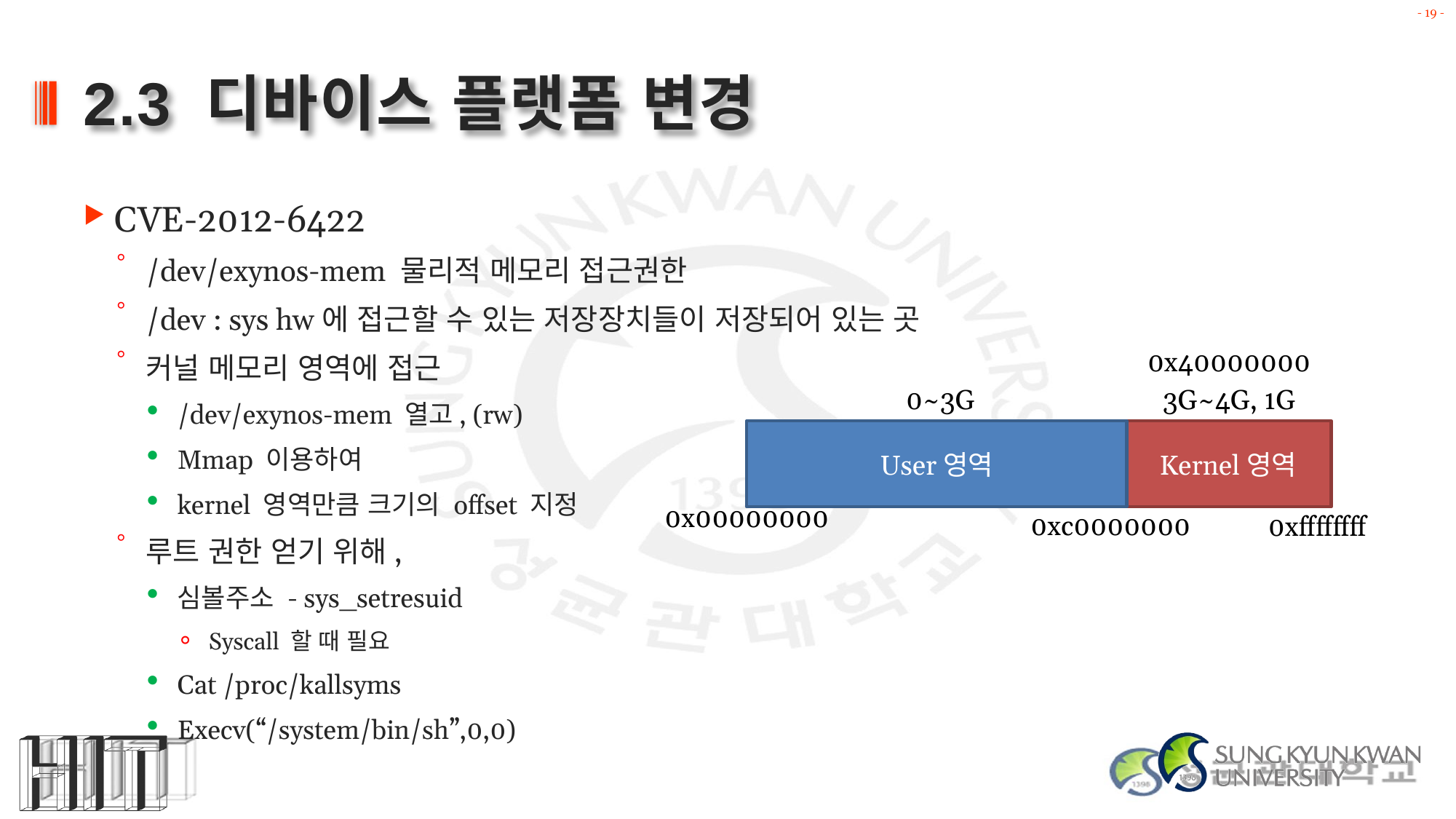

# 2.3 디바이스 플랫폼 변경
CVE-2012-6422
/dev/exynos-mem 물리적 메모리 접근권한
/dev : sys hw에 접근할 수 있는 저장장치들이 저장되어 있는 곳
커널 메모리 영역에 접근
/dev/exynos-mem 열고, (rw)
Mmap 이용하여
kernel 영역만큼 크기의 offset 지정
루트 권한 얻기 위해,
심볼주소 - sys_setresuid
Syscall 할 때 필요
Cat /proc/kallsyms
Execv(“/system/bin/sh”,0,0)
0x40000000
0~3G
3G~4G, 1G
User영역
Kernel영역
0x00000000
0xc0000000
0xffffffff